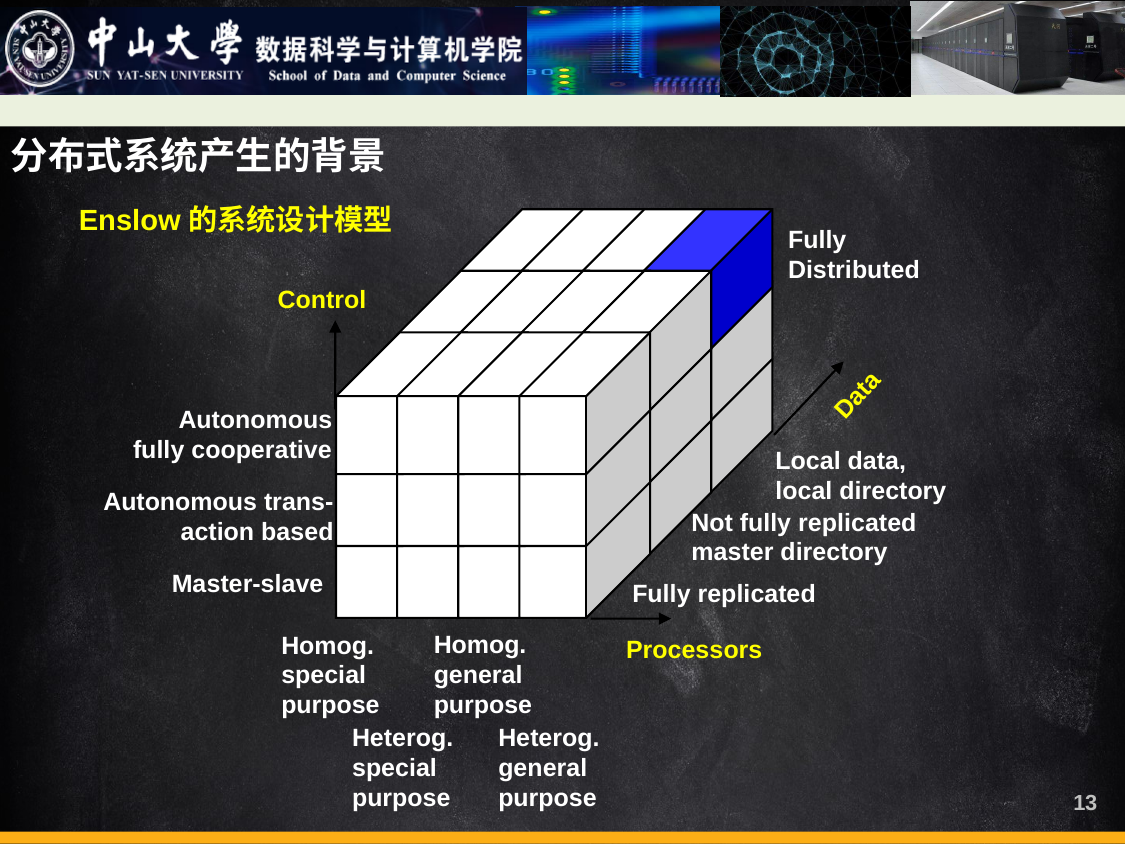

分布式系统产生的背景
Enslow的系统设计模型

Fully
Distributed

Control

Data
Autonomous
fully cooperative

Local data,
local directory

Autonomous trans-
action based
Not fully replicated
master directory
Master-slave
Fully replicated

Homog.
general
purpose
Homog.
special
purpose
Processors
Heterog.
special
purpose
Heterog.
general
purpose